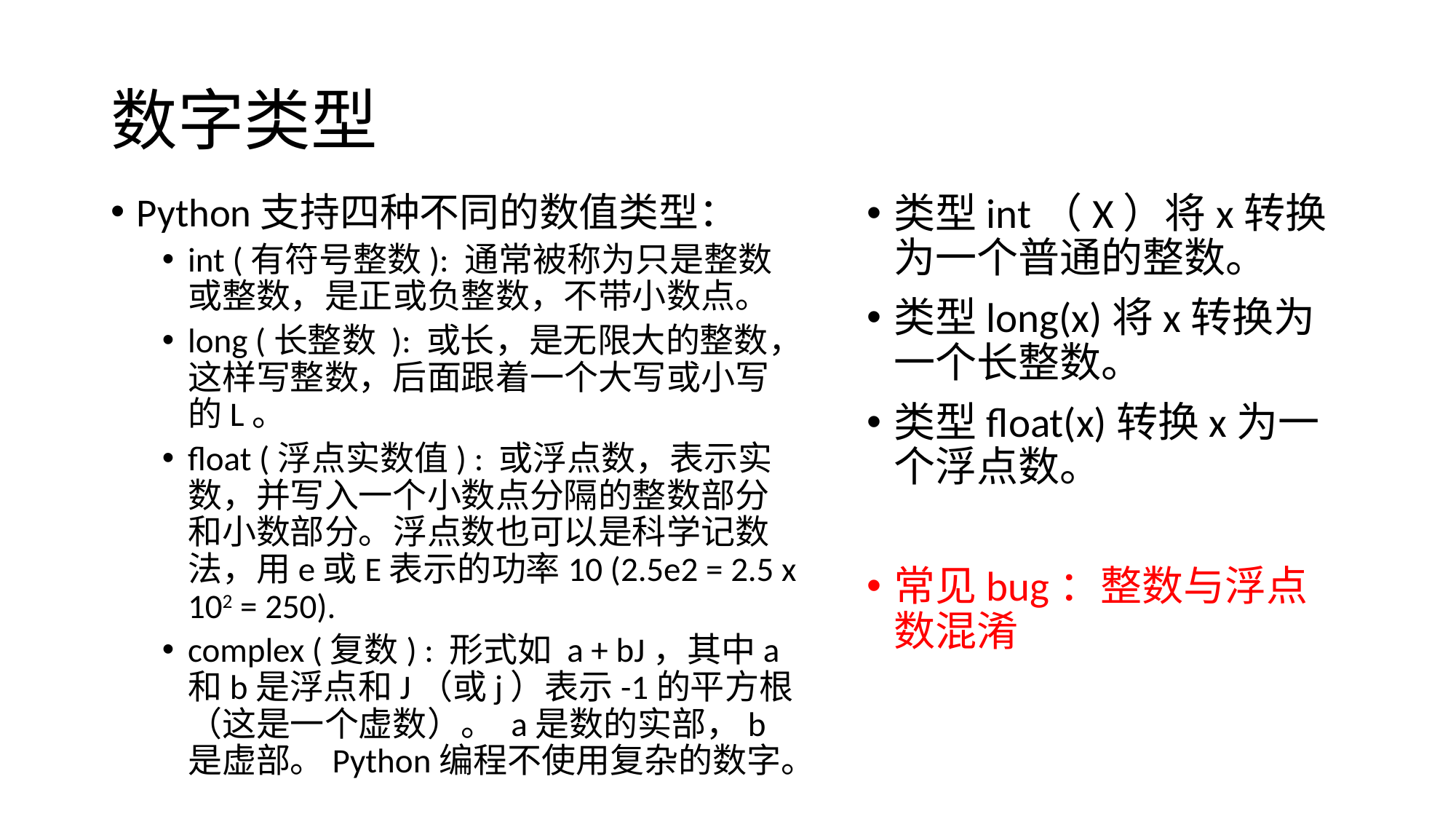

# 数字类型
Python支持四种不同的数值类型：
int (有符号整数): 通常被称为只是整数或整数，是正或负整数，不带小数点。
long (长整数 ): 或长，是无限大的整数，这样写整数，后面跟着一个大写或小写的L。
float (浮点实数值) : 或浮点数，表示实数，并写入一个小数点分隔的整数部分和小数部分。浮点数也可以是科学记数法，用e或E表示的功率10 (2.5e2 = 2.5 x 102 = 250).
complex (复数) : 形式如 a + bJ，其中a和b是浮点和J（或j）表示-1的平方根（这是一个虚数）。 a是数的实部，b是虚部。Python编程不使用复杂的数字。
类型int（X）将x转换为一个普通的整数。
类型long(x)将x转换为一个长整数。
类型float(x)转换x为一个浮点数。

常见bug：整数与浮点数混淆